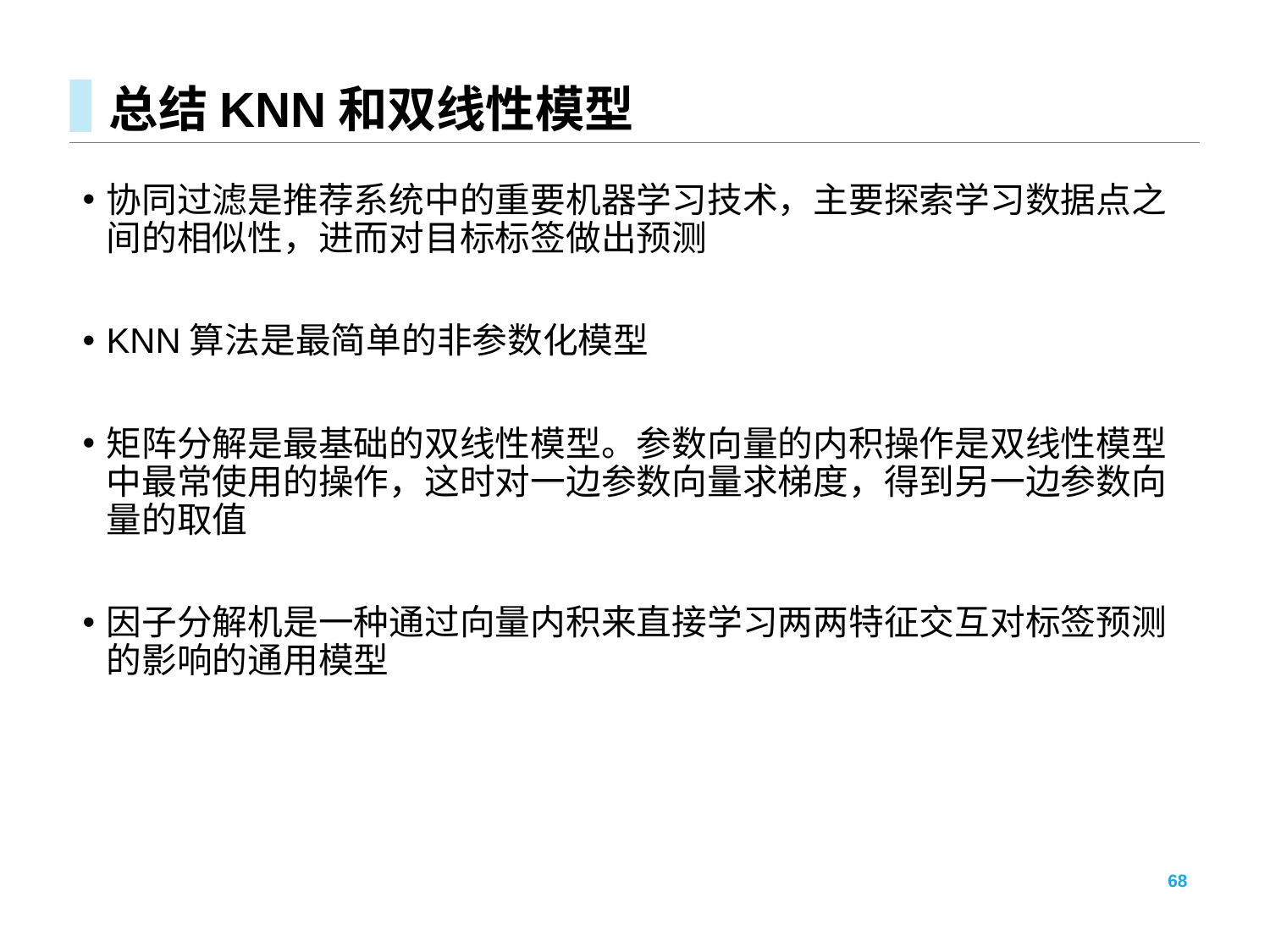

# 总结KNN和双线性模型
协同过滤是推荐系统中的重要机器学习技术，主要探索学习数据点之间的相似性，进而对目标标签做出预测

KNN算法是最简单的非参数化模型

矩阵分解是最基础的双线性模型。参数向量的内积操作是双线性模型中最常使用的操作，这时对一边参数向量求梯度，得到另一边参数向量的取值

因子分解机是一种通过向量内积来直接学习两两特征交互对标签预测的影响的通用模型

68